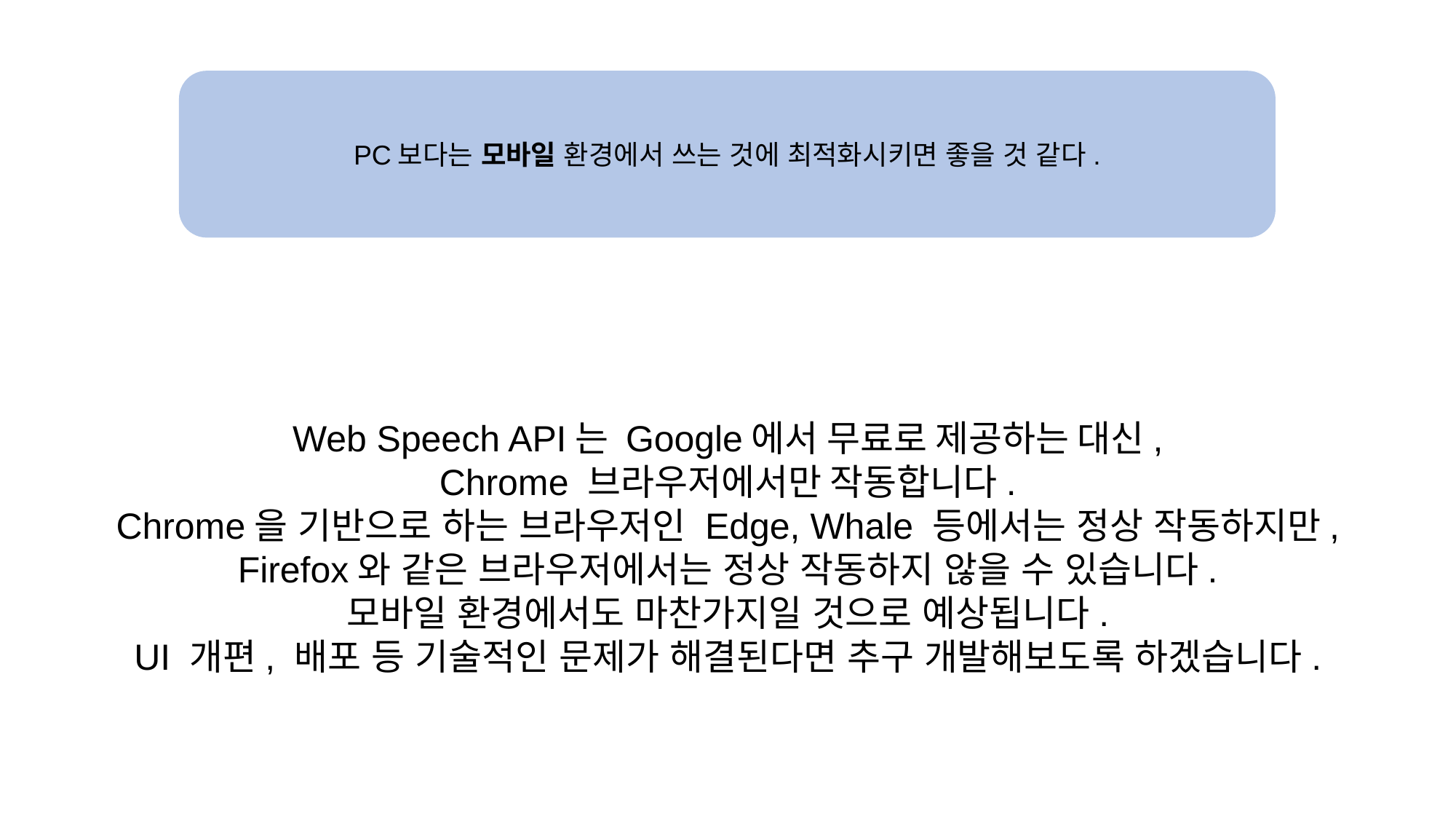

PC보다는 모바일 환경에서 쓰는 것에 최적화시키면 좋을 것 같다.
Web Speech API는 Google에서 무료로 제공하는 대신,
Chrome 브라우저에서만 작동합니다.
Chrome을 기반으로 하는 브라우저인 Edge, Whale 등에서는 정상 작동하지만, Firefox와 같은 브라우저에서는 정상 작동하지 않을 수 있습니다.
모바일 환경에서도 마찬가지일 것으로 예상됩니다.
UI 개편, 배포 등 기술적인 문제가 해결된다면 추구 개발해보도록 하겠습니다.